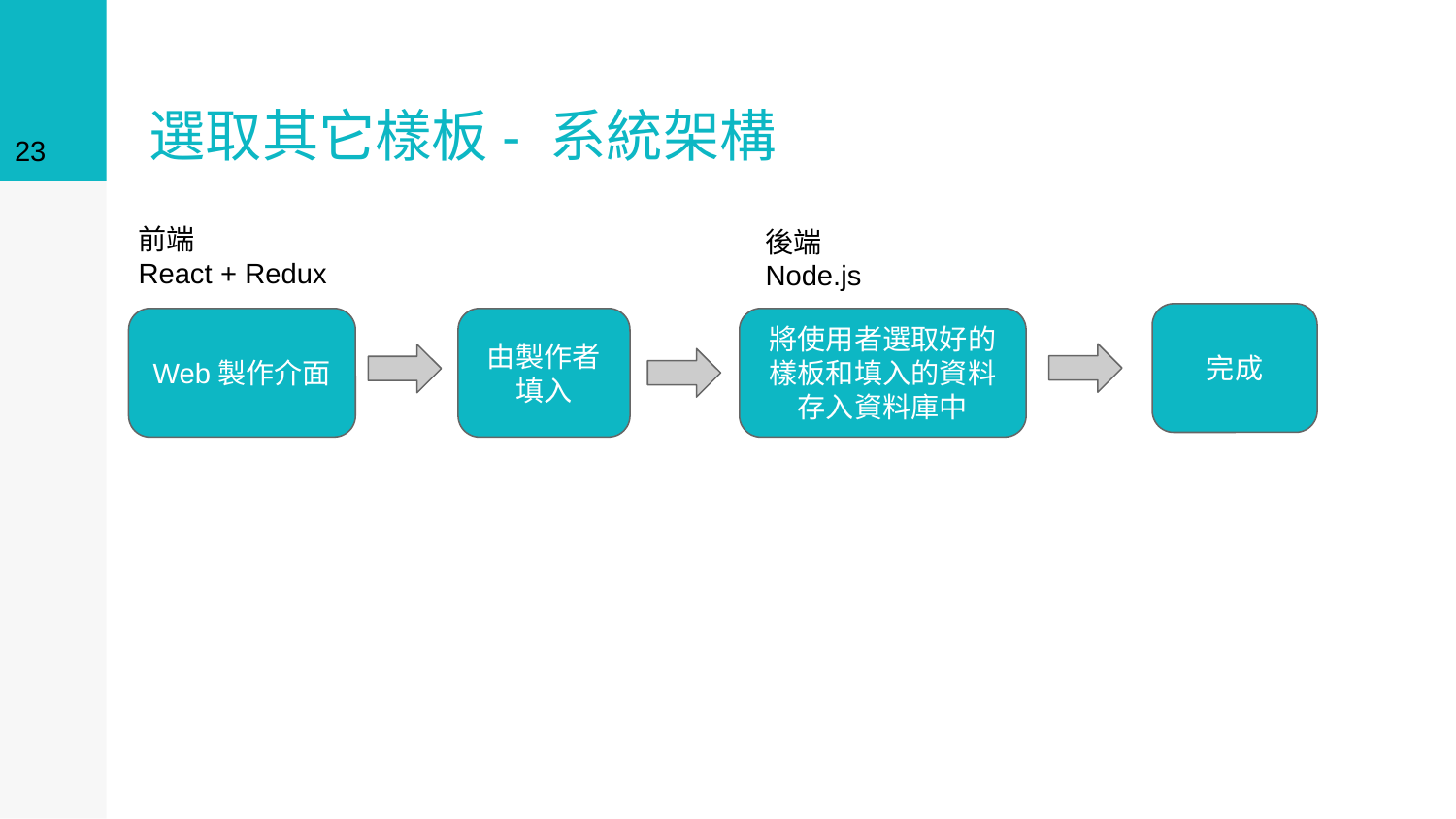

23
# 選取其它樣板- 系統架構
前端
React + Redux
後端
Node.js
完成
Web製作介面
由製作者填入
將使用者選取好的樣板和填入的資料存入資料庫中